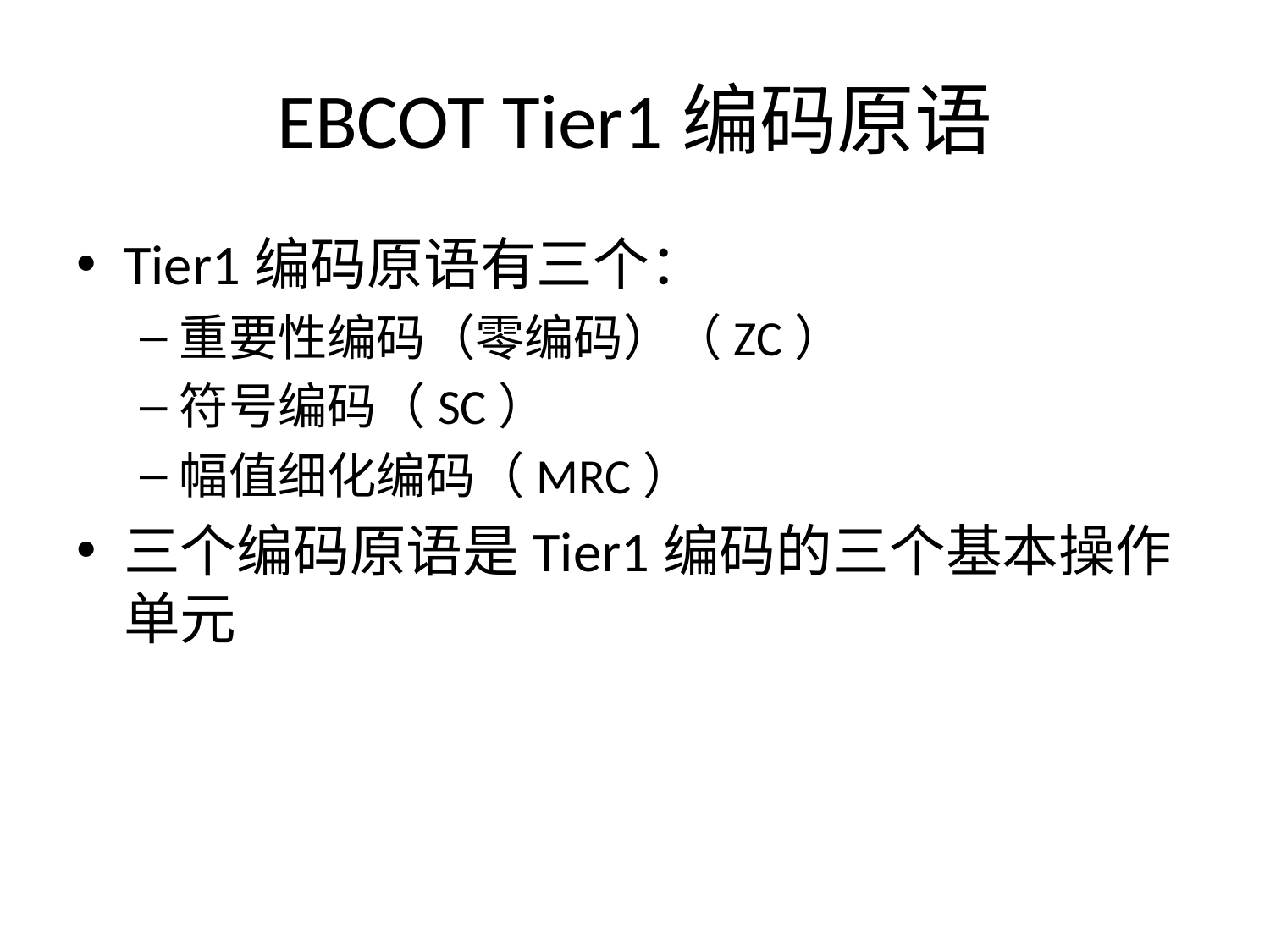

# EBCOT Tier1编码原语
Tier1编码原语有三个：
重要性编码（零编码）（ZC）
符号编码（SC）
幅值细化编码（MRC）
三个编码原语是Tier1编码的三个基本操作单元